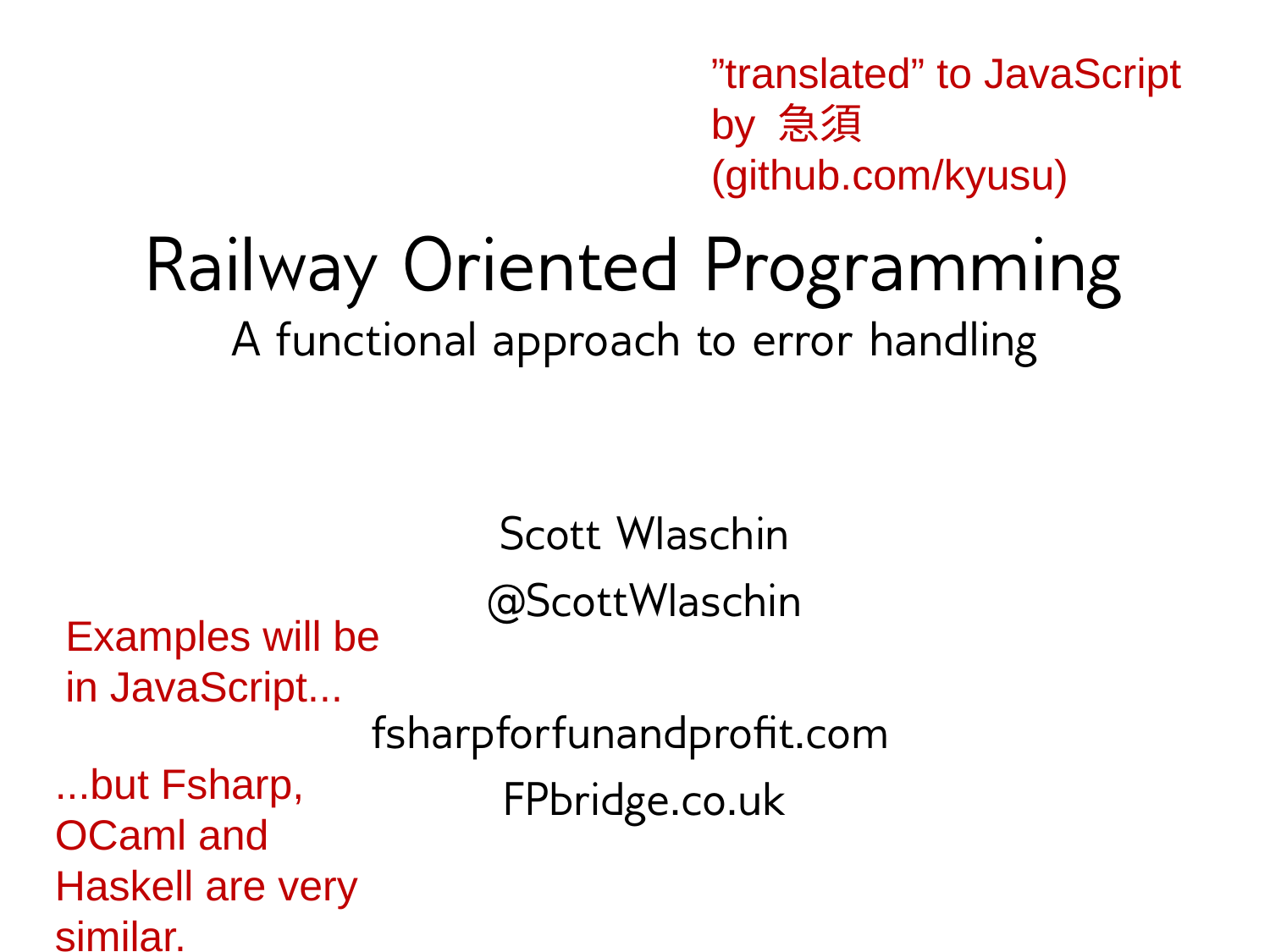

”translated” to JavaScript  by 急須 (github.com/kyusu)
# Railway Oriented Programming A functional approach to error handling
Scott Wlaschin
@ScottWlaschin

fsharpforfunandprofit.com
FPbridge.co.uk

Examples will be in JavaScript...
...but Fsharp, OCaml and Haskell are very similar.